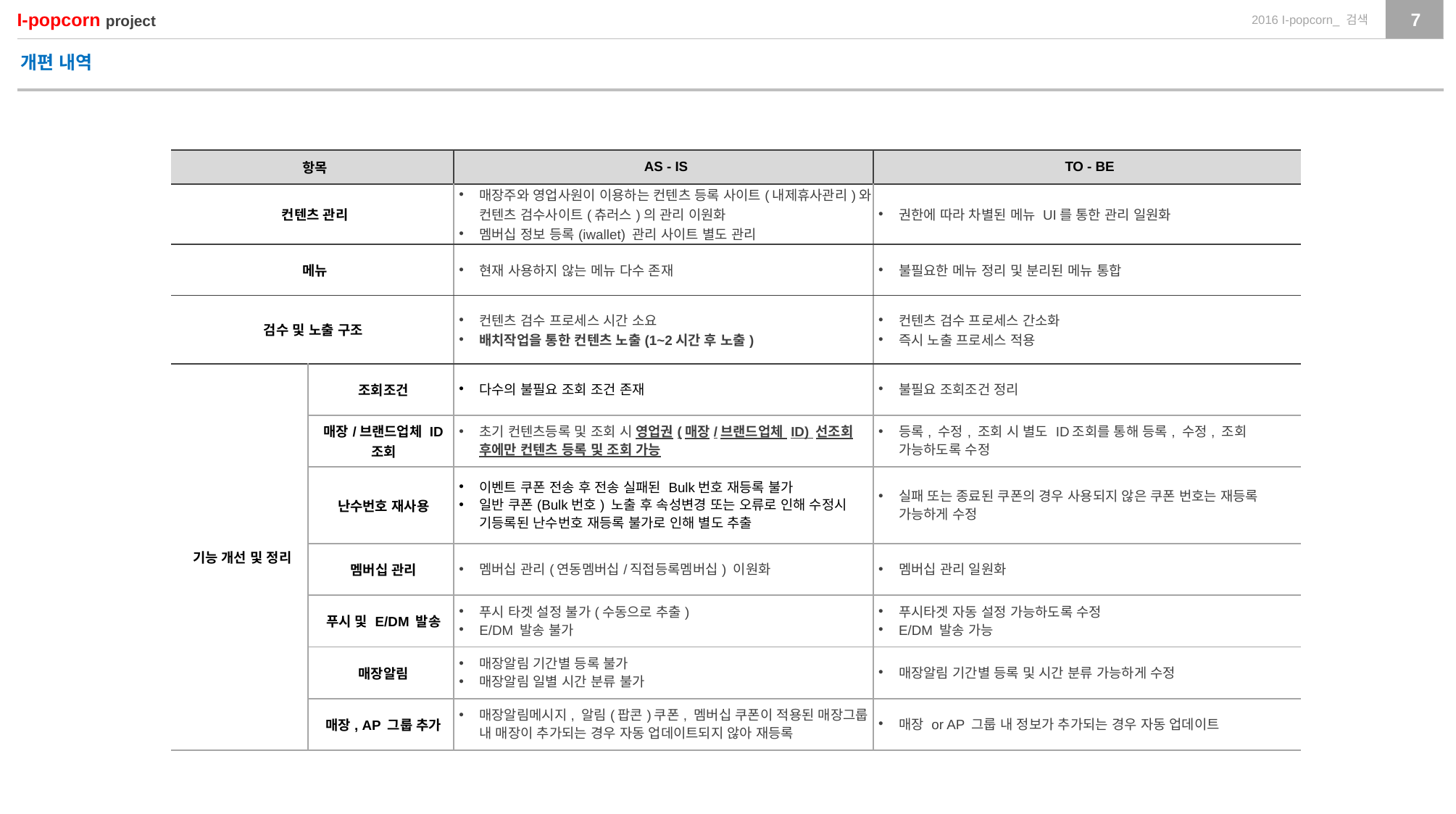

개편 내역
| 항목 |  | AS - IS | TO - BE |
| --- | --- | --- | --- |
| 컨텐츠 관리 |  | 매장주와 영업사원이 이용하는 컨텐츠 등록 사이트(내제휴사관리)와 컨텐츠 검수사이트(츄러스)의 관리 이원화 멤버십 정보 등록(iwallet) 관리 사이트 별도 관리 | 권한에 따라 차별된 메뉴 UI를 통한 관리 일원화 |
| 메뉴 |  | 현재 사용하지 않는 메뉴 다수 존재 | 불필요한 메뉴 정리 및 분리된 메뉴 통합 |
| 검수 및 노출 구조 |  | 컨텐츠 검수 프로세스 시간 소요 배치작업을 통한 컨텐츠 노출(1~2시간 후 노출) | 컨텐츠 검수 프로세스 간소화 즉시 노출 프로세스 적용 |
| 기능 개선 및 정리 | 조회조건 | 다수의 불필요 조회 조건 존재 | 불필요 조회조건 정리 |
|  | 매장/브랜드업체 ID 조회 | 초기 컨텐츠등록 및 조회 시 영업권(매장/브랜드업체 ID) 선조회 후에만 컨텐츠 등록 및 조회 가능 | 등록, 수정, 조회 시 별도 ID조회를 통해 등록, 수정, 조회 가능하도록 수정 |
|  | 난수번호 재사용 | 이벤트 쿠폰 전송 후 전송 실패된 Bulk번호 재등록 불가 일반 쿠폰(Bulk번호) 노출 후 속성변경 또는 오류로 인해 수정시 기등록된 난수번호 재등록 불가로 인해 별도 추출 | 실패 또는 종료된 쿠폰의 경우 사용되지 않은 쿠폰 번호는 재등록 가능하게 수정 |
|  | 멤버십 관리 | 멤버십 관리(연동멤버십/직접등록멤버십) 이원화 | 멤버십 관리 일원화 |
|  | 푸시 및 E/DM 발송 | 푸시 타겟 설정 불가(수동으로 추출) E/DM 발송 불가 | 푸시타겟 자동 설정 가능하도록 수정 E/DM 발송 가능 |
|  | 매장알림 | 매장알림 기간별 등록 불가 매장알림 일별 시간 분류 불가 | 매장알림 기간별 등록 및 시간 분류 가능하게 수정 |
|  | 매장, AP 그룹 추가 | 매장알림메시지, 알림(팝콘)쿠폰, 멤버십 쿠폰이 적용된 매장그룹 내 매장이 추가되는 경우 자동 업데이트되지 않아 재등록 | 매장 or AP 그룹 내 정보가 추가되는 경우 자동 업데이트 |